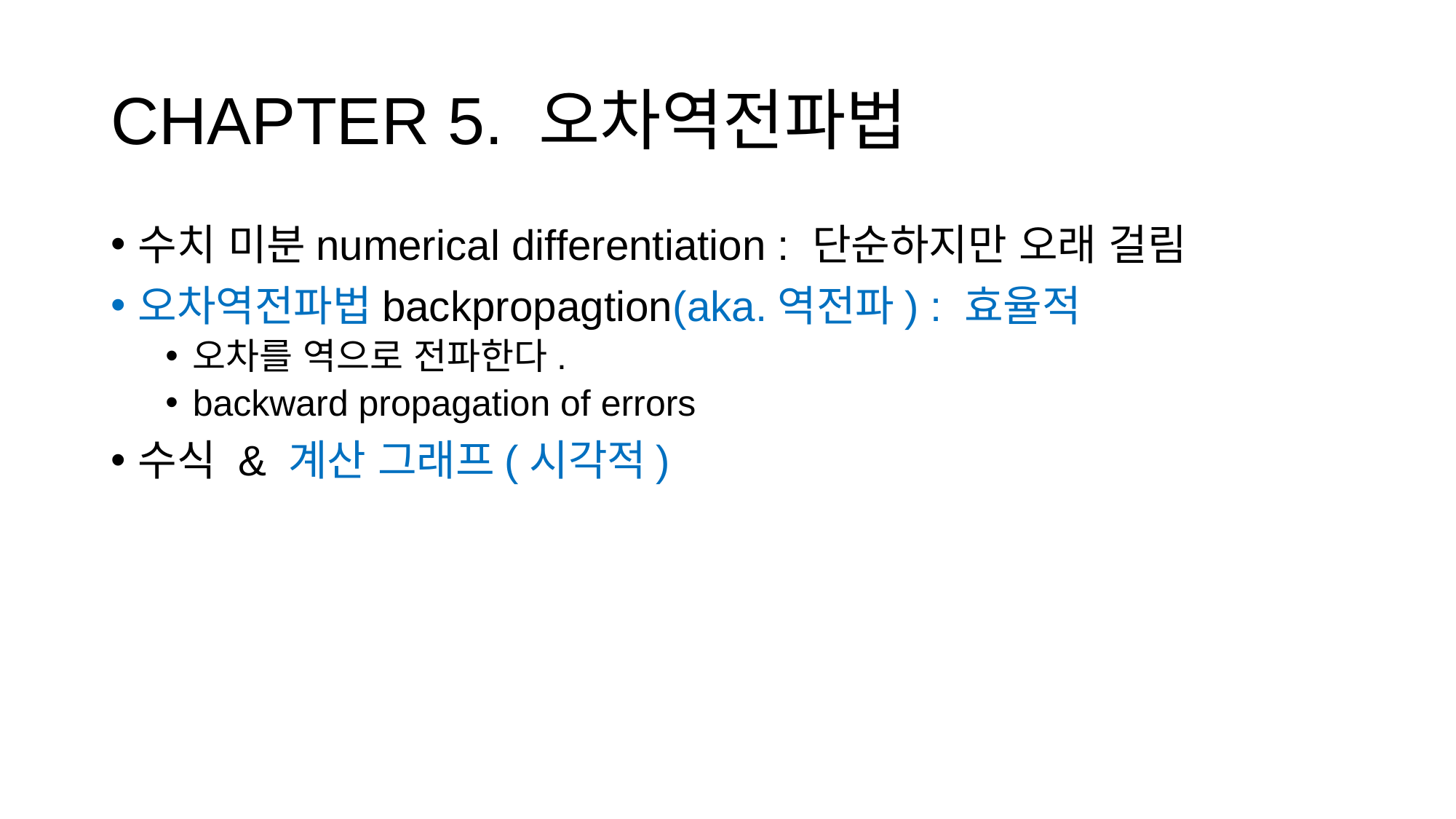

# CHAPTER 5. 오차역전파법
수치 미분numerical differentiation : 단순하지만 오래 걸림
오차역전파법backpropagtion(aka.역전파) : 효율적
오차를 역으로 전파한다.
backward propagation of errors
수식 & 계산 그래프(시각적)